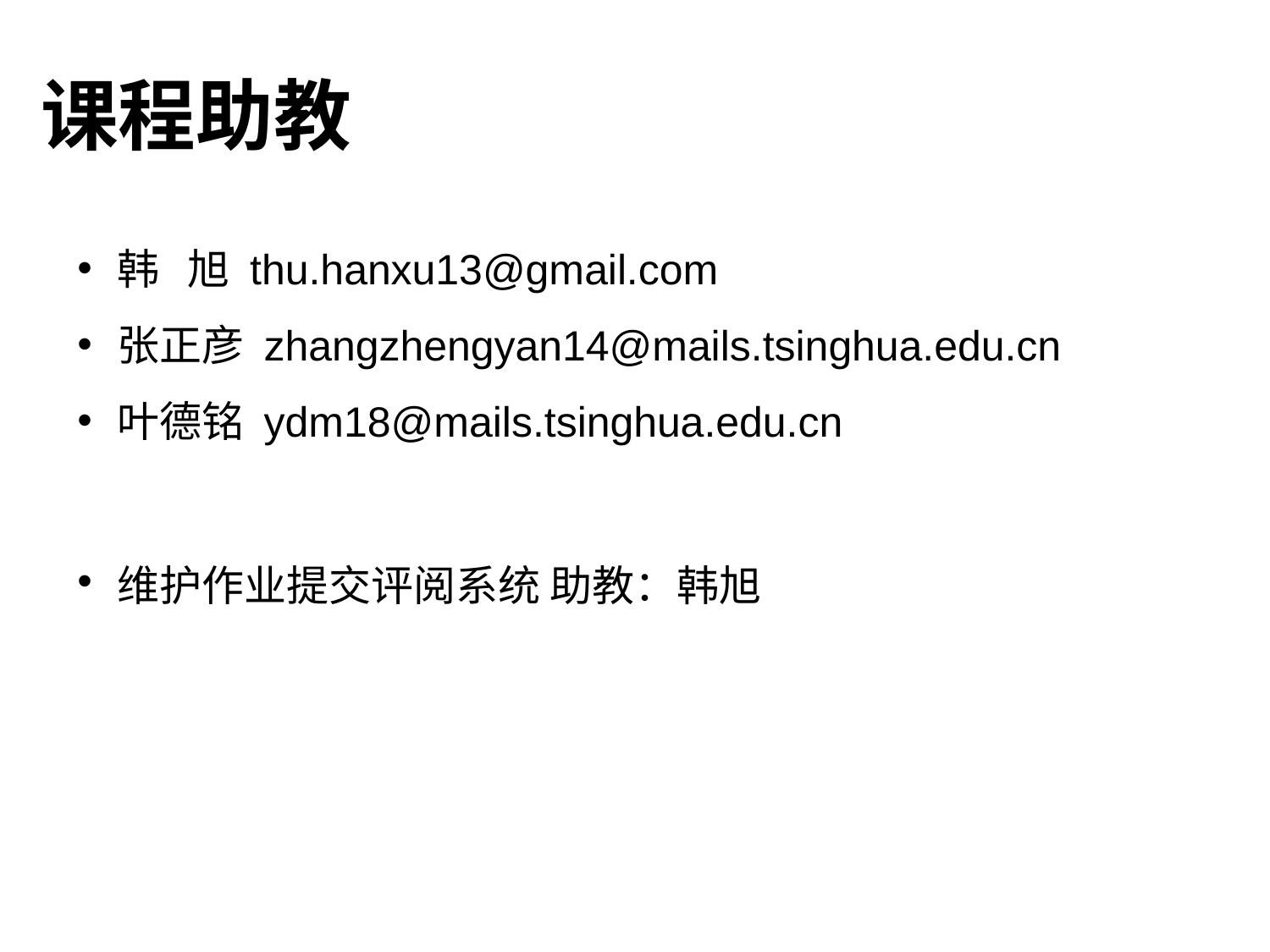

# 课程助教
韩   旭 thu.hanxu13@gmail.com
张正彦 zhangzhengyan14@mails.tsinghua.edu.cn
叶德铭 ydm18@mails.tsinghua.edu.cn

维护作业提交评阅系统 助教：韩旭